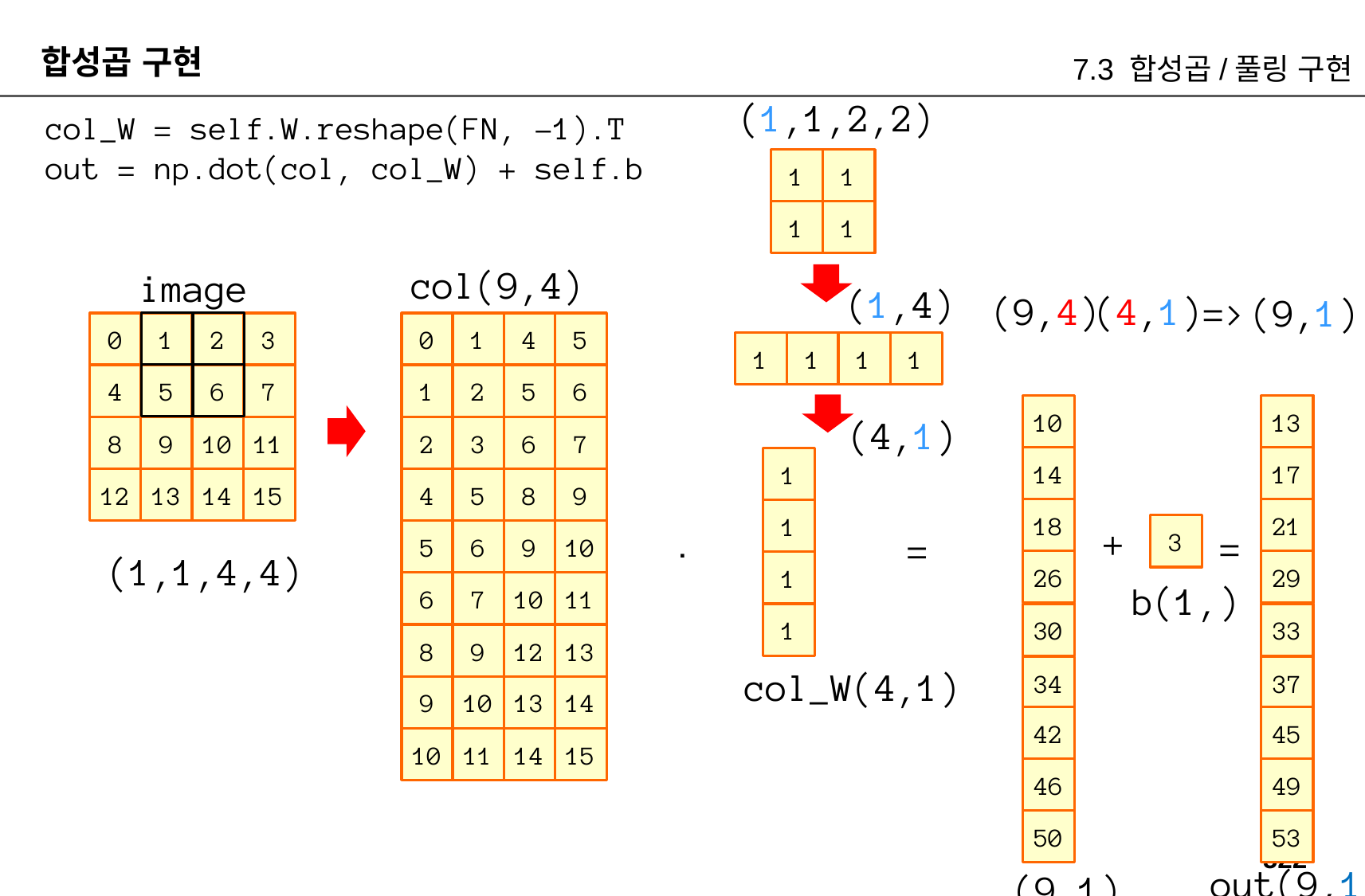

합성곱 구현
7.3 합성곱/풀링 구현
(1,1,2,2)
col_W = self.W.reshape(FN, -1).T
out = np.dot(col, col_W) + self.b
1
1
1
1
col(9,4)
image

(1,4)
(9,4)
(4,1)=>
(9,1)

0
1
2
3
0
1
4
5
1
1
1
1
4
5
6
7
1
2
5
6

10
13
(4,1)

8
9
10
11
2
3
6
7
14
17
1
4
5
8
9
12
13
14
15
18
21
1
+
.
=
3
=
5
6
9
10
(1,1,4,4)
26
29
1
b(1,)
6
7
10
11
1
30
33
8
9
12
13
col_W(4,1)
34
37
9
10
13
14
42
45
10
11
14
15
46
49
50
53
out(9,1)
(9,1)